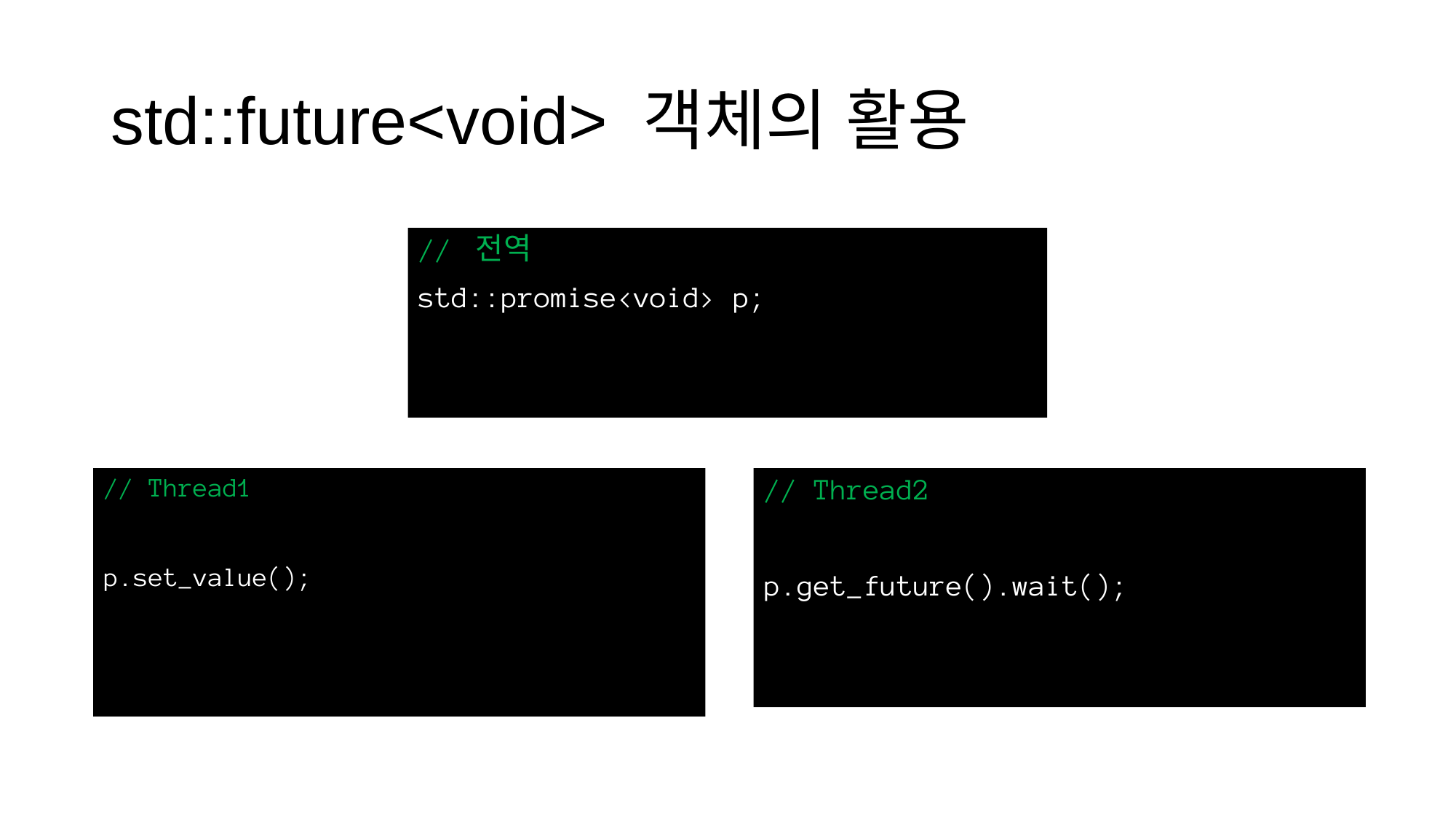

# std::future<void> 객체의 활용
// 전역
std::promise<void> p;
// Thread1

p.set_value();
// Thread2

p.get_future().wait();